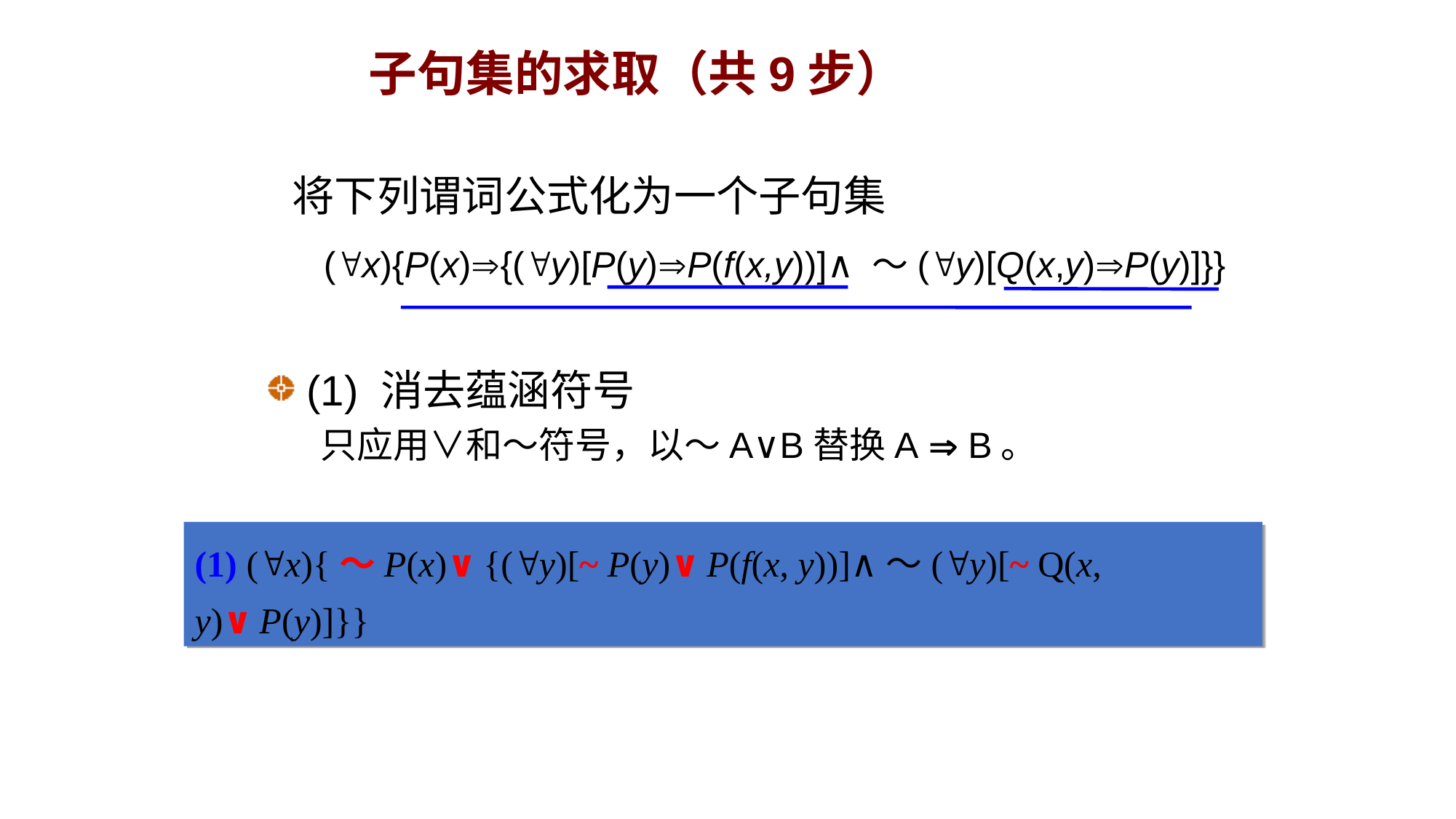

子句集的求取（共9步）
 将下列谓词公式化为一个子句集
     (∀x){P(x)⇒{(∀y)[P(y)⇒P(f(x,y))]∧～(∀y)[Q(x,y)⇒P(y)]}}

(1) 消去蕴涵符号
只应用∨和～符号，以～A∨B替换A ⇒ B。

(1) (∀x){～P(x)∨{(∀y)[~ P(y)∨P(f(x, y))]∧～(∀y)[~ Q(x, y)∨P(y)]}}